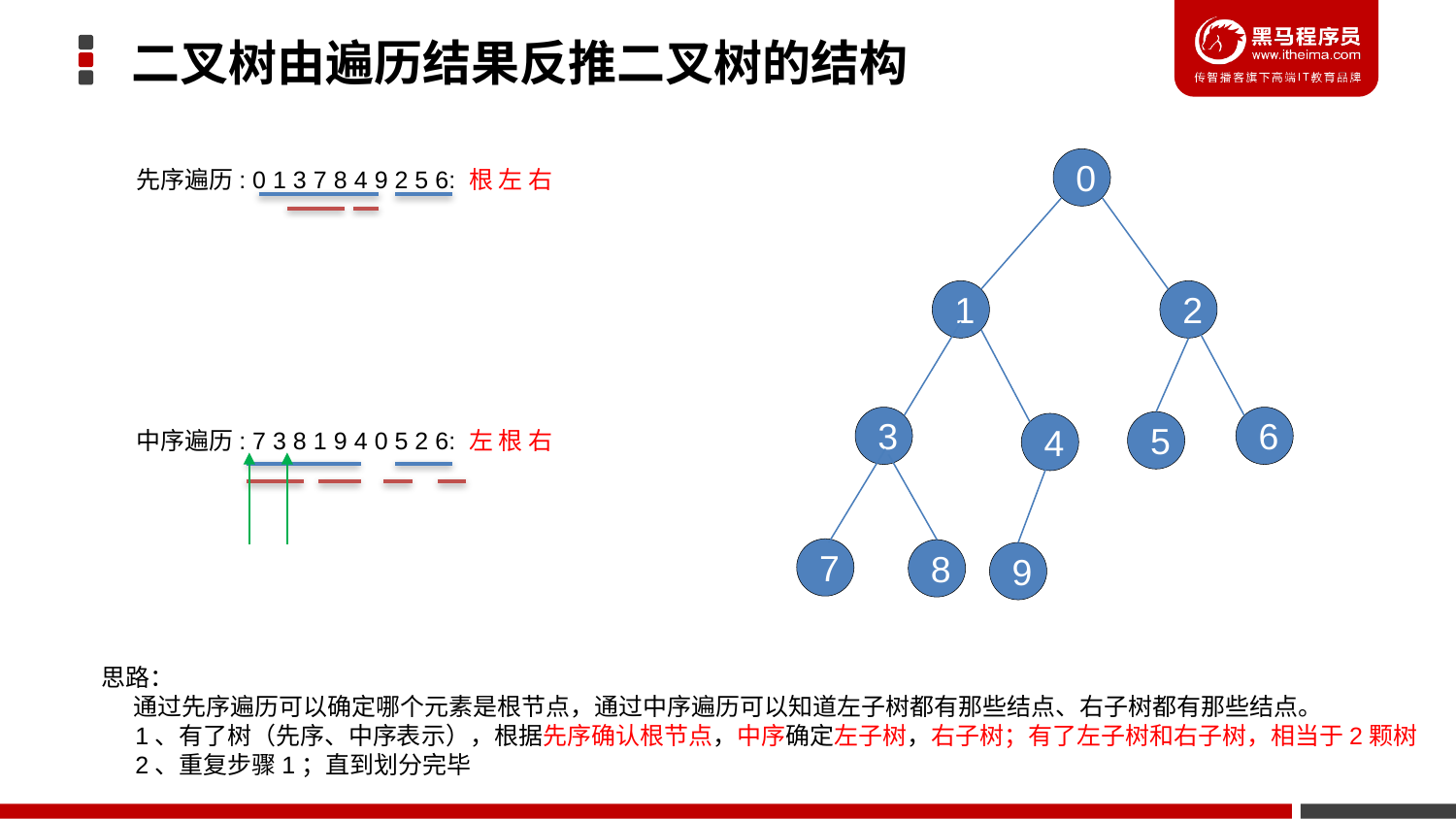

二叉树由遍历结果反推二叉树的结构

0
先序遍历: 0 1 3 7 8 4 9 2 5 6: 根 左 右

中序遍历: 7 3 8 1 9 4 0 5 2 6: 左 根 右
1
2
3
6
5
4
7
8
9
思路：
     通过先序遍历可以确定哪个元素是根节点，通过中序遍历可以知道左子树都有那些结点、右子树都有那些结点。
     1、有了树（先序、中序表示），根据先序确认根节点，中序确定左子树，右子树；有了左子树和右子树，相当于2颗树
     2、重复步骤1；直到划分完毕